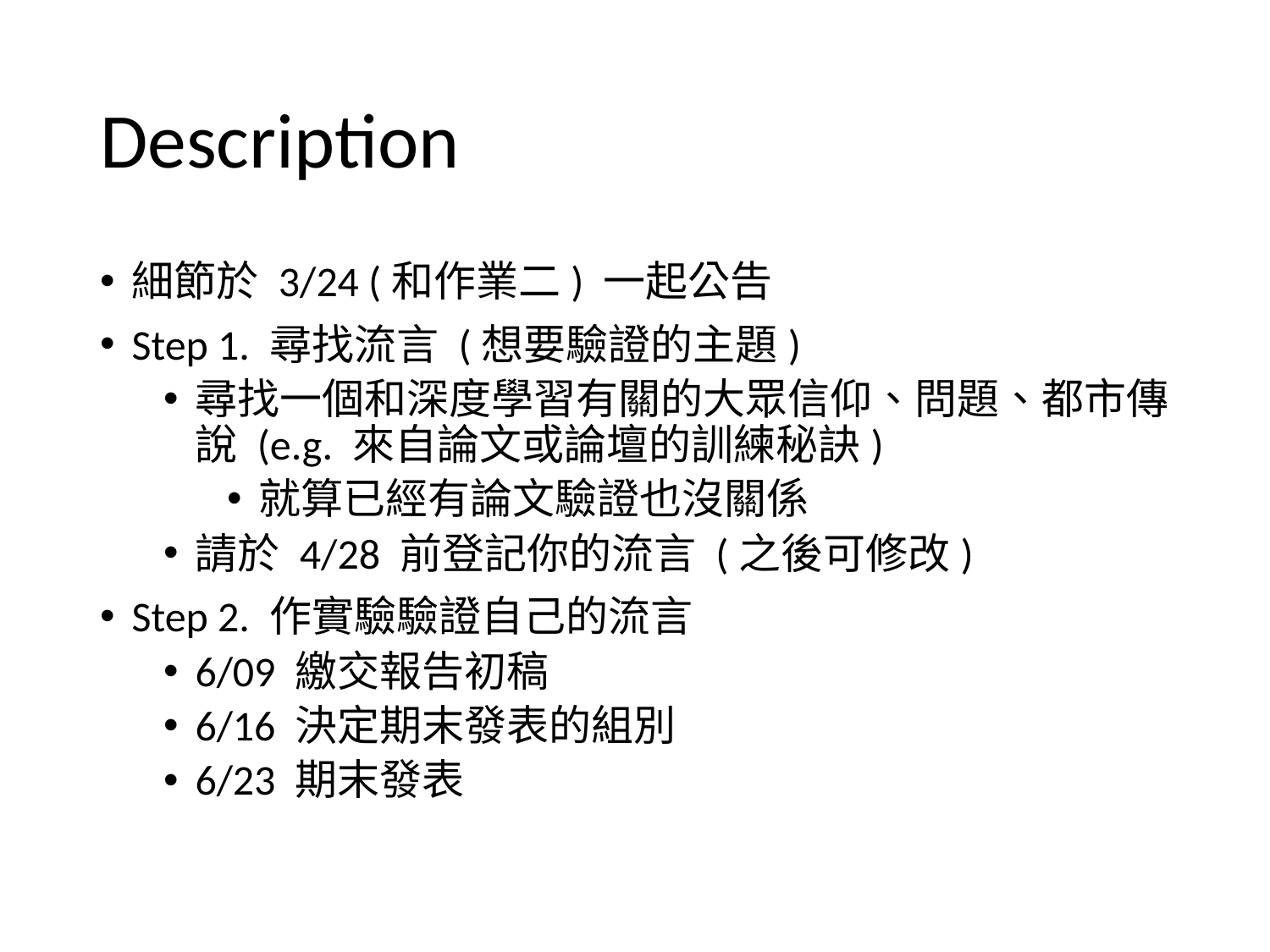

# Description
細節於 3/24 (和作業二) 一起公告
Step 1. 尋找流言 (想要驗證的主題)
尋找一個和深度學習有關的大眾信仰、問題、都市傳說 (e.g. 來自論文或論壇的訓練秘訣)
就算已經有論文驗證也沒關係
請於 4/28 前登記你的流言 (之後可修改)
Step 2. 作實驗驗證自己的流言
6/09 繳交報告初稿
6/16 決定期末發表的組別
6/23 期末發表